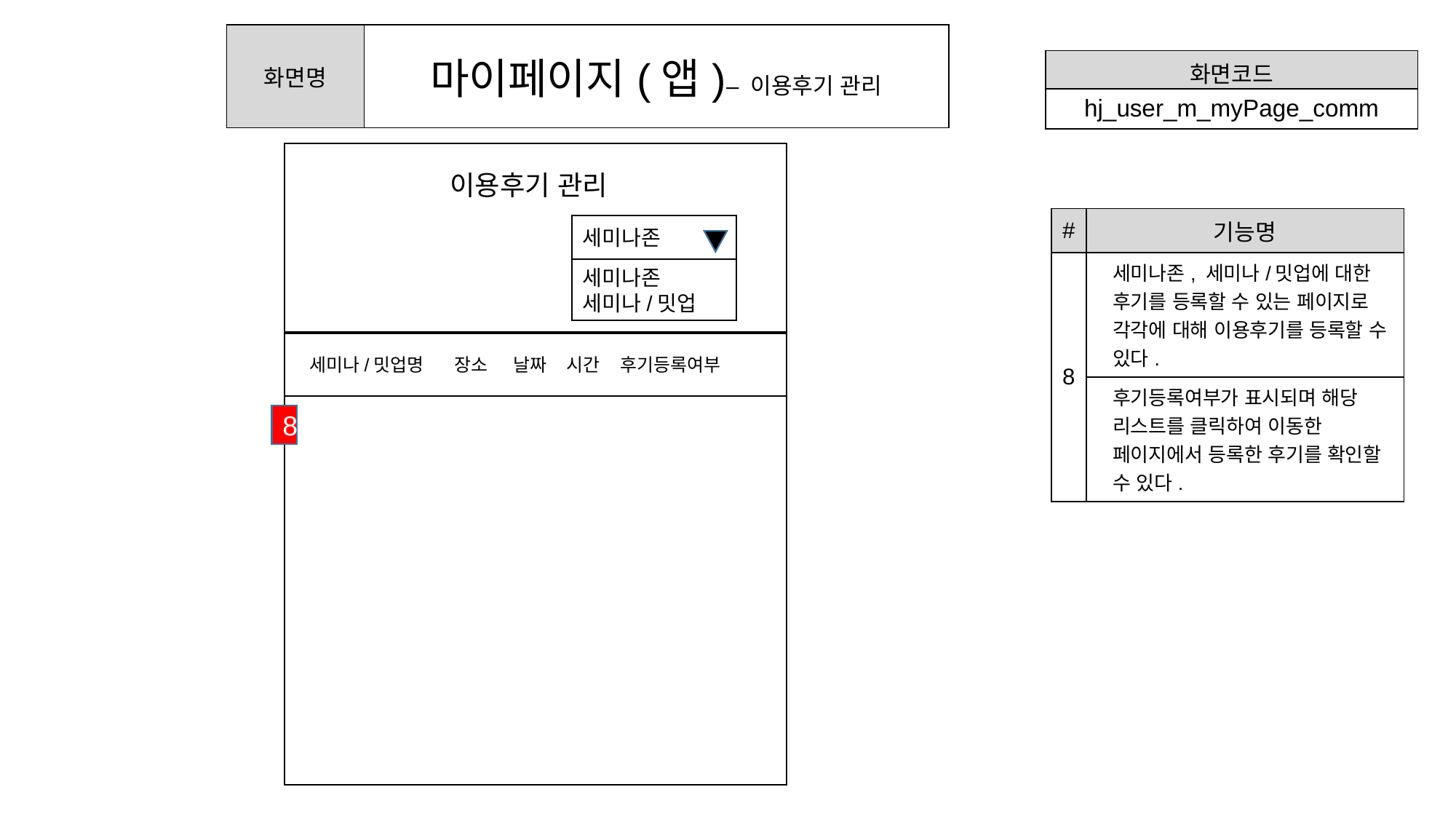

| 화면명 | 마이페이지(앱)– 이용후기 관리 |
| --- | --- |
| 화면코드 |
| --- |
| hj\_user\_m\_myPage\_comm |

이용후기 관리
세미나존

세미나존
세미나/밋업

  세미나/밋업명      장소     날짜    시간    후기등록여부
8
| # | 기능명 |
| --- | --- |
| 8 | 세미나존, 세미나/밋업에 대한 후기를 등록할 수 있는 페이지로 각각에 대해 이용후기를 등록할 수 있다. |
|  | 후기등록여부가 표시되며 해당 리스트를 클릭하여 이동한 페이지에서 등록한 후기를 확인할 수 있다. |